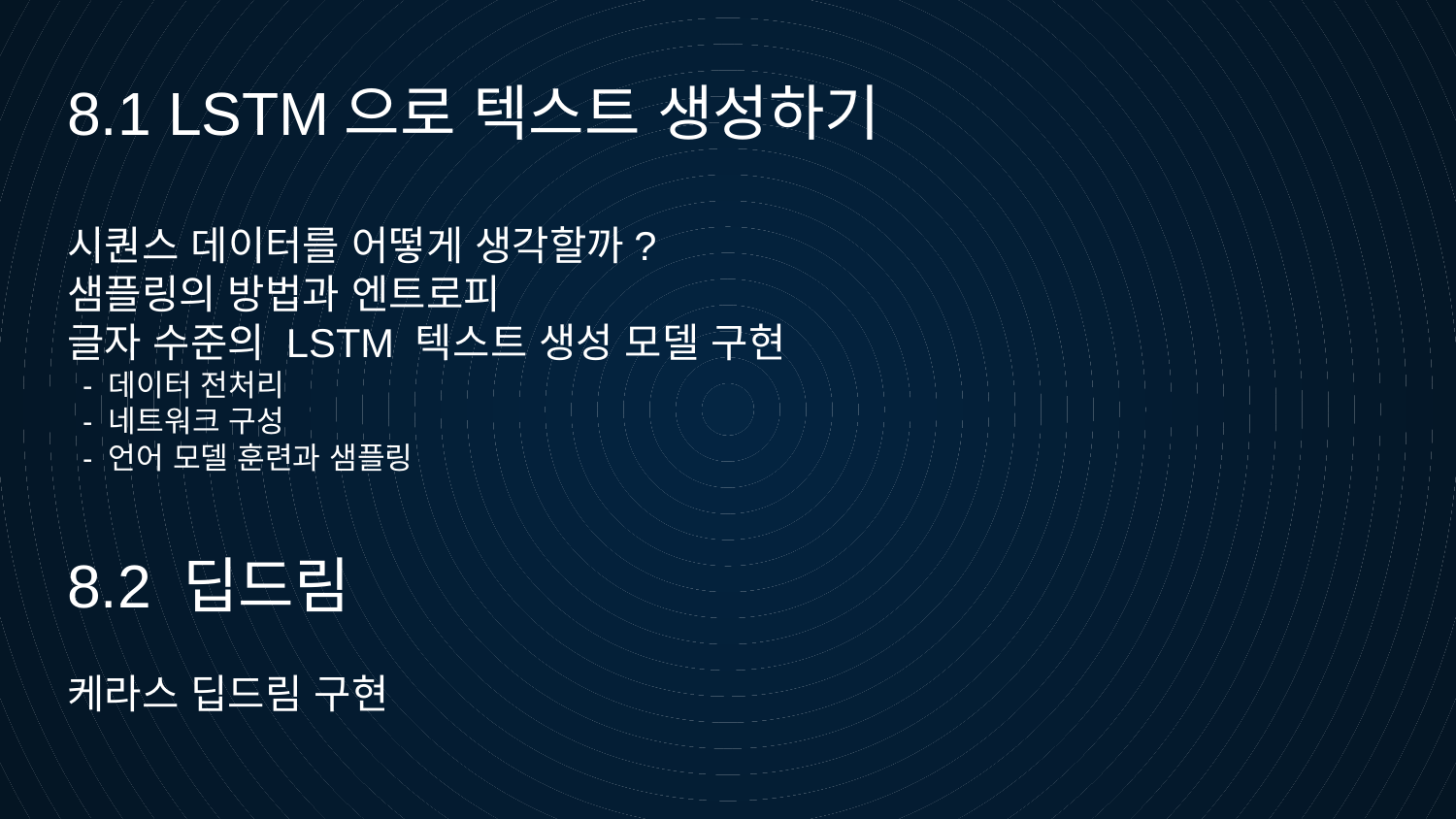

8.1 LSTM으로 텍스트 생성하기
시퀀스 데이터를 어떻게 생각할까?
샘플링의 방법과 엔트로피
글자 수준의 LSTM 텍스트 생성 모델 구현
 - 데이터 전처리
 - 네트워크 구성
 - 언어 모델 훈련과 샘플링
8.2 딥드림
케라스 딥드림 구현